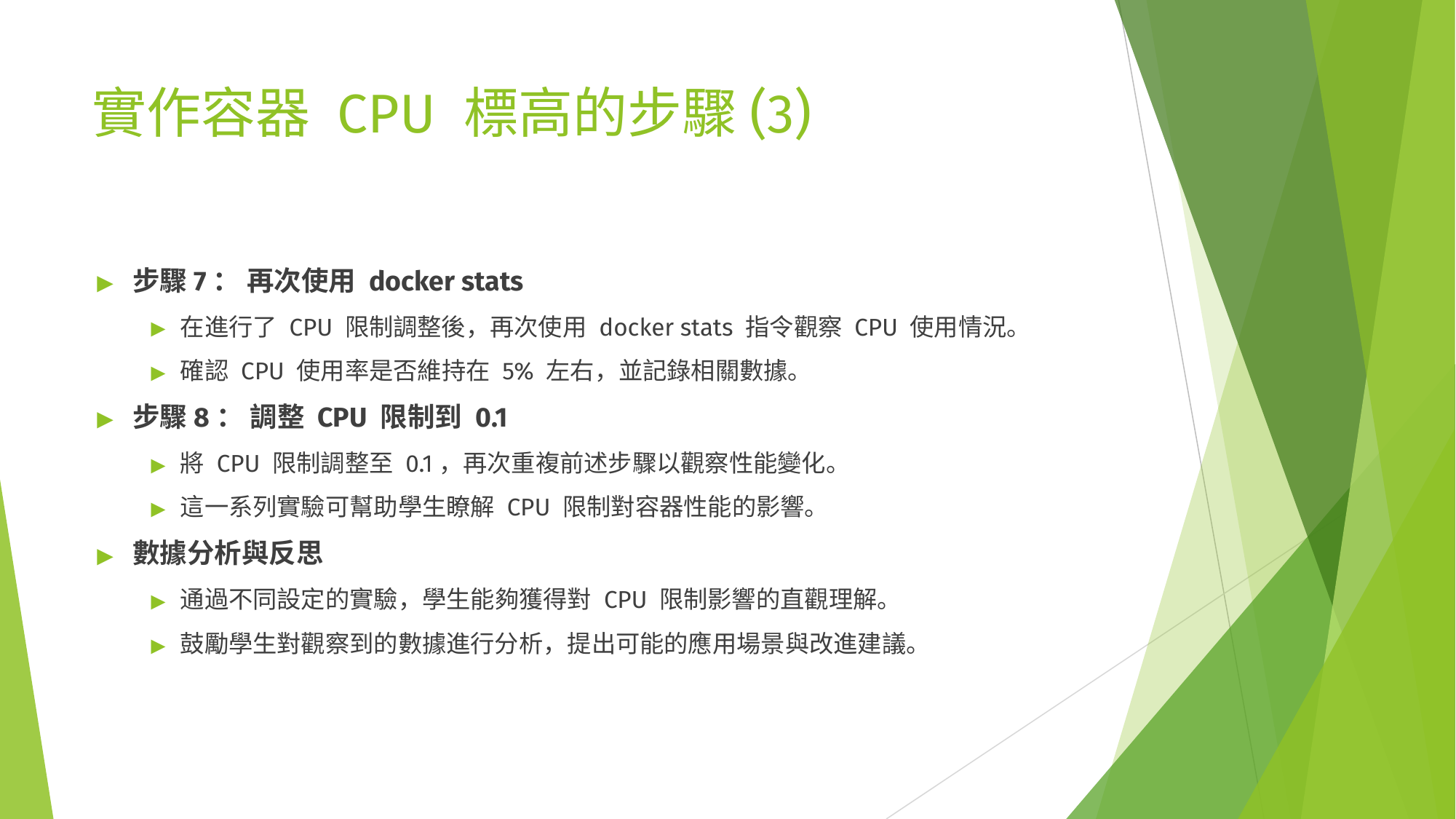

# 實作容器 CPU 標高的步驟(3)
步驟7： 再次使用 docker stats
在進行了 CPU 限制調整後，再次使用 docker stats 指令觀察 CPU 使用情況。
確認 CPU 使用率是否維持在 5% 左右，並記錄相關數據。
步驟8： 調整 CPU 限制到 0.1
將 CPU 限制調整至 0.1，再次重複前述步驟以觀察性能變化。
這一系列實驗可幫助學生瞭解 CPU 限制對容器性能的影響。
數據分析與反思
通過不同設定的實驗，學生能夠獲得對 CPU 限制影響的直觀理解。
鼓勵學生對觀察到的數據進行分析，提出可能的應用場景與改進建議。